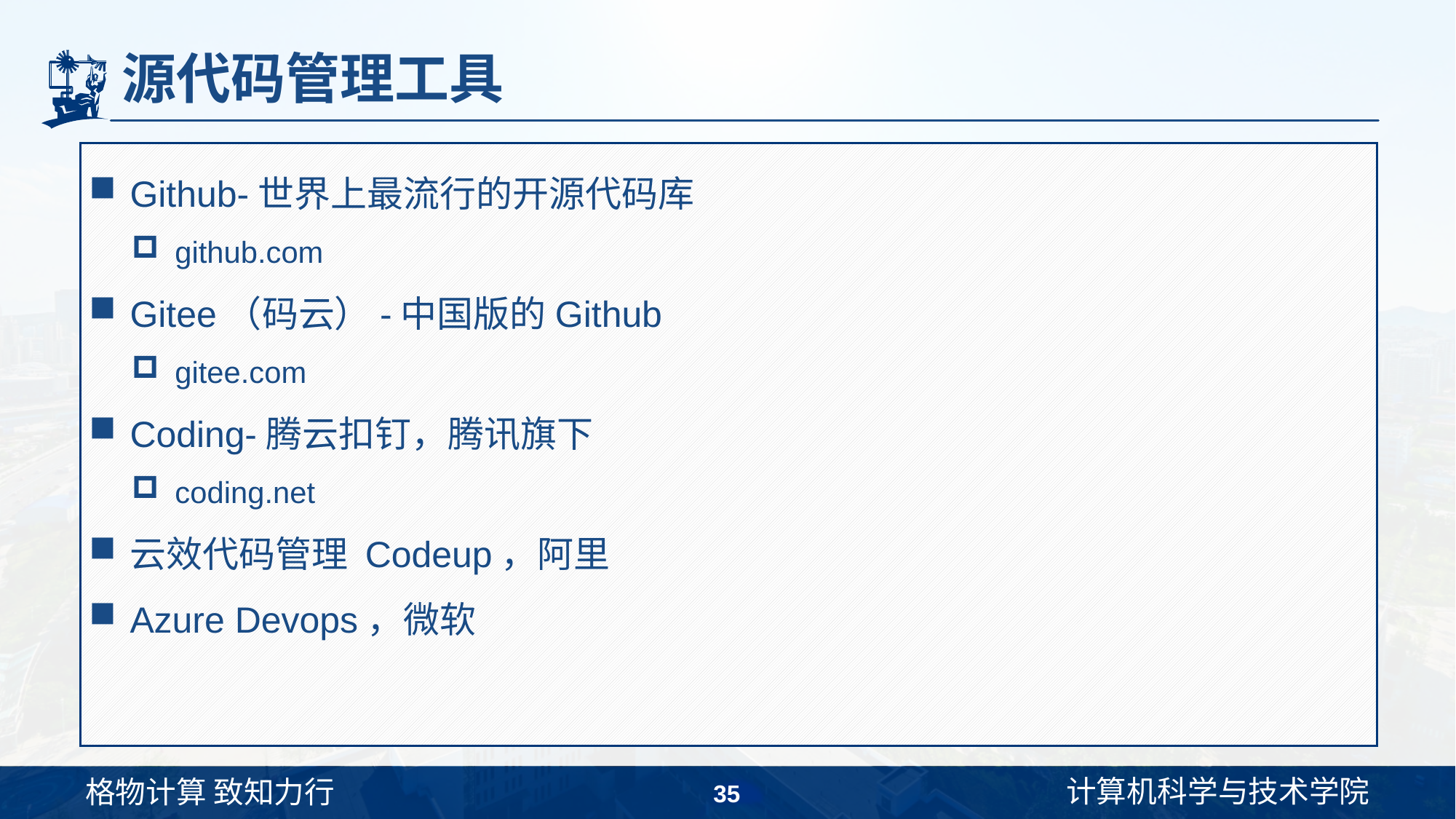

# 源代码管理工具
Github-世界上最流行的开源代码库
github.com
Gitee（码云）-中国版的Github
gitee.com
Coding-腾云扣钉，腾讯旗下
coding.net
云效代码管理 Codeup，阿里
Azure Devops，微软
35